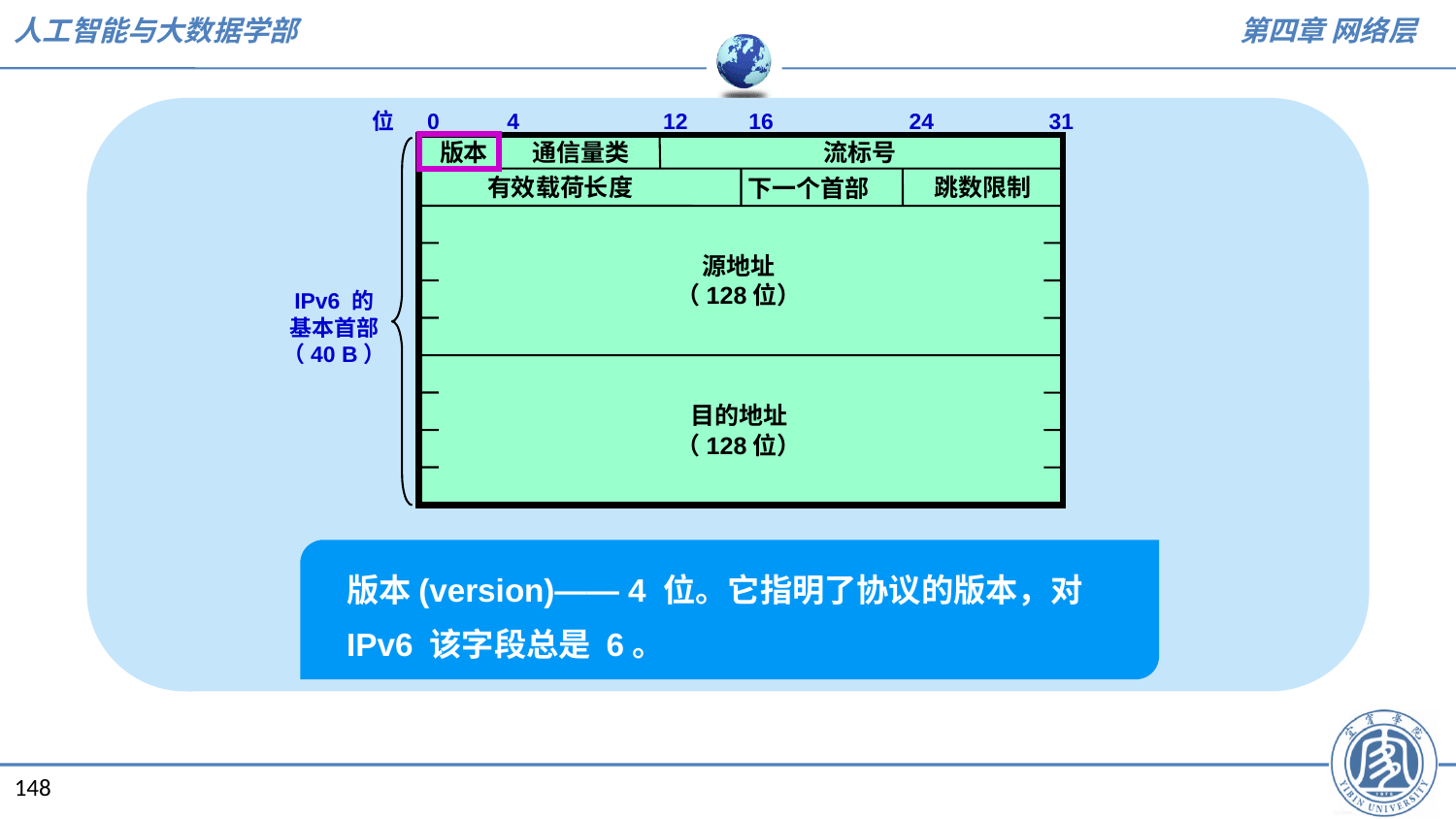

位
0
4
12
16
24
31
版本
通信量类
流标号

有效载荷长度
跳数限制
下一个首部

源地址
（128位）
IPv6 的
基本首部
（40 B）

目的地址
（128位）

版本(version)—— 4 位。它指明了协议的版本，对 IPv6 该字段总是 6。
148